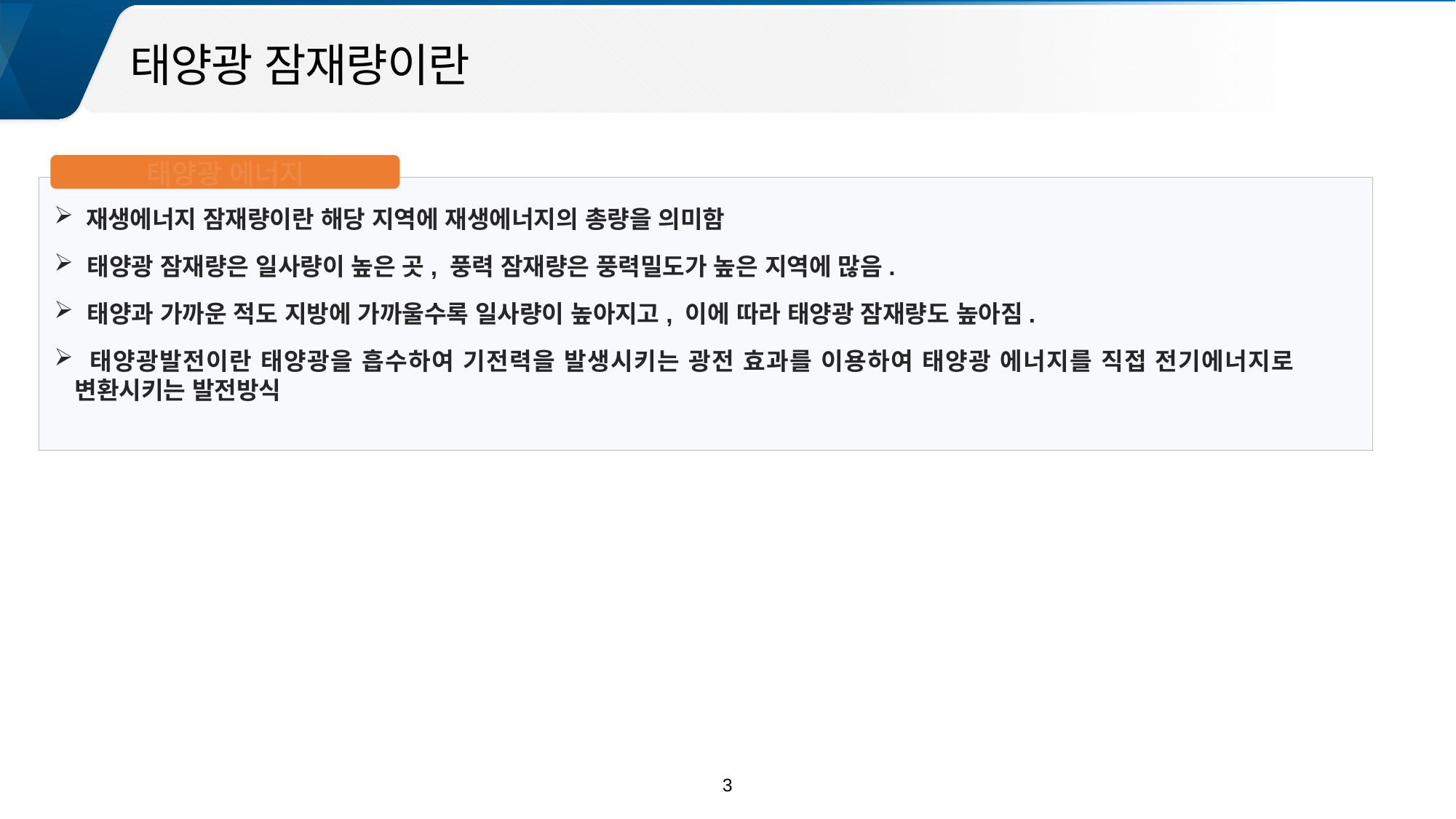

00
태양광 잠재량이란
태양광 에너지

 재생에너지 잠재량이란 해당 지역에 재생에너지의 총량을 의미함
 태양광 잠재량은 일사량이 높은 곳, 풍력 잠재량은 풍력밀도가 높은 지역에 많음.
 태양과 가까운 적도 지방에 가까울수록 일사량이 높아지고, 이에 따라 태양광 잠재량도 높아짐.
 태양광발전이란 태양광을 흡수하여 기전력을 발생시키는 광전 효과를 이용하여 태양광 에너지를 직접 전기에너지로 변환시키는 발전방식